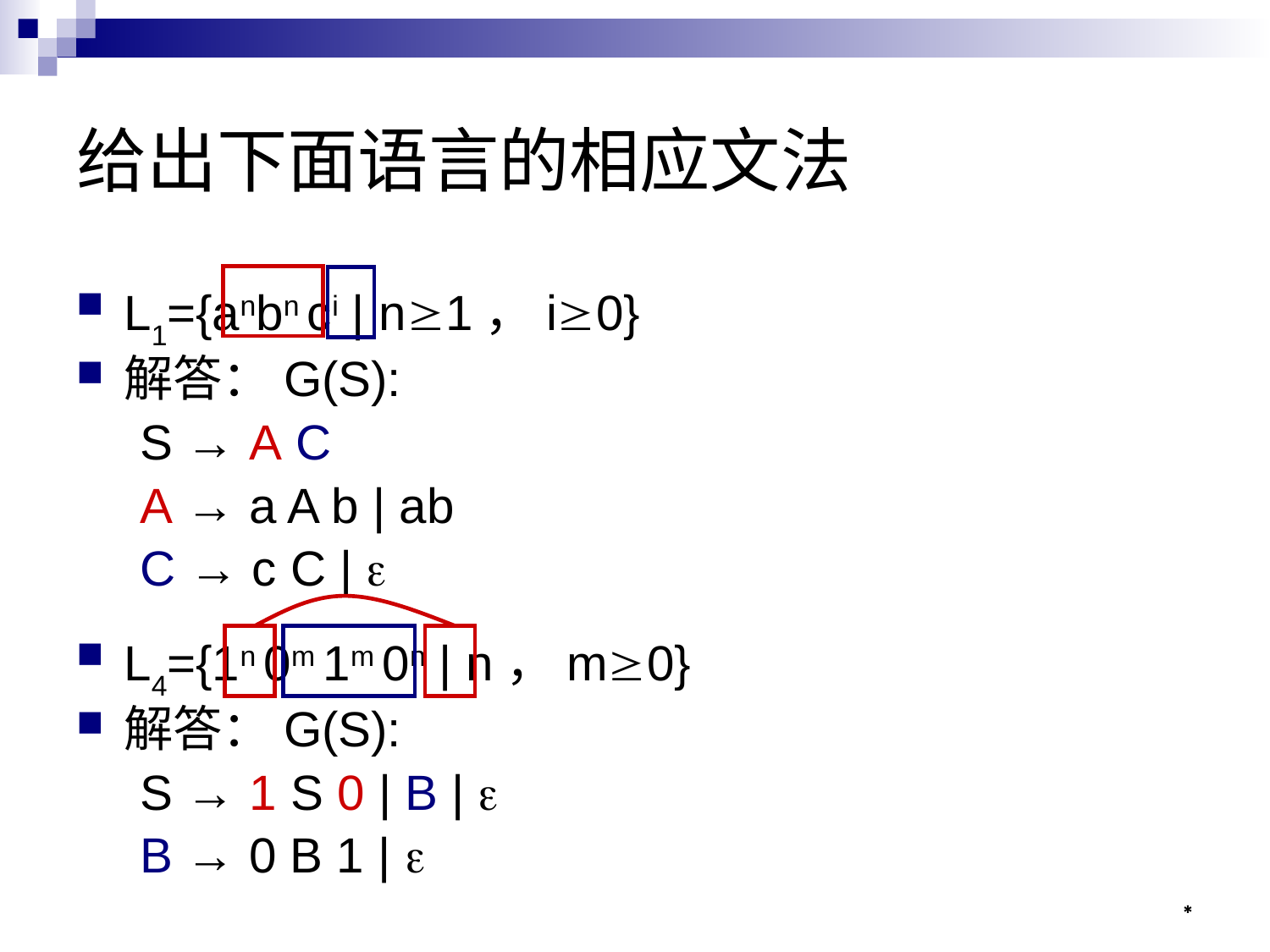

# 给出下面语言的相应文法

L1={anbn ci | n≥1，i≥0}
解答：G(S):
S → A C
A → a A b | ab
C → c C | ε
L4={1n 0m 1m 0n | n，m≥0}
解答：G(S):
S → 1 S 0 | B | ε
B → 0 B 1 | ε

*